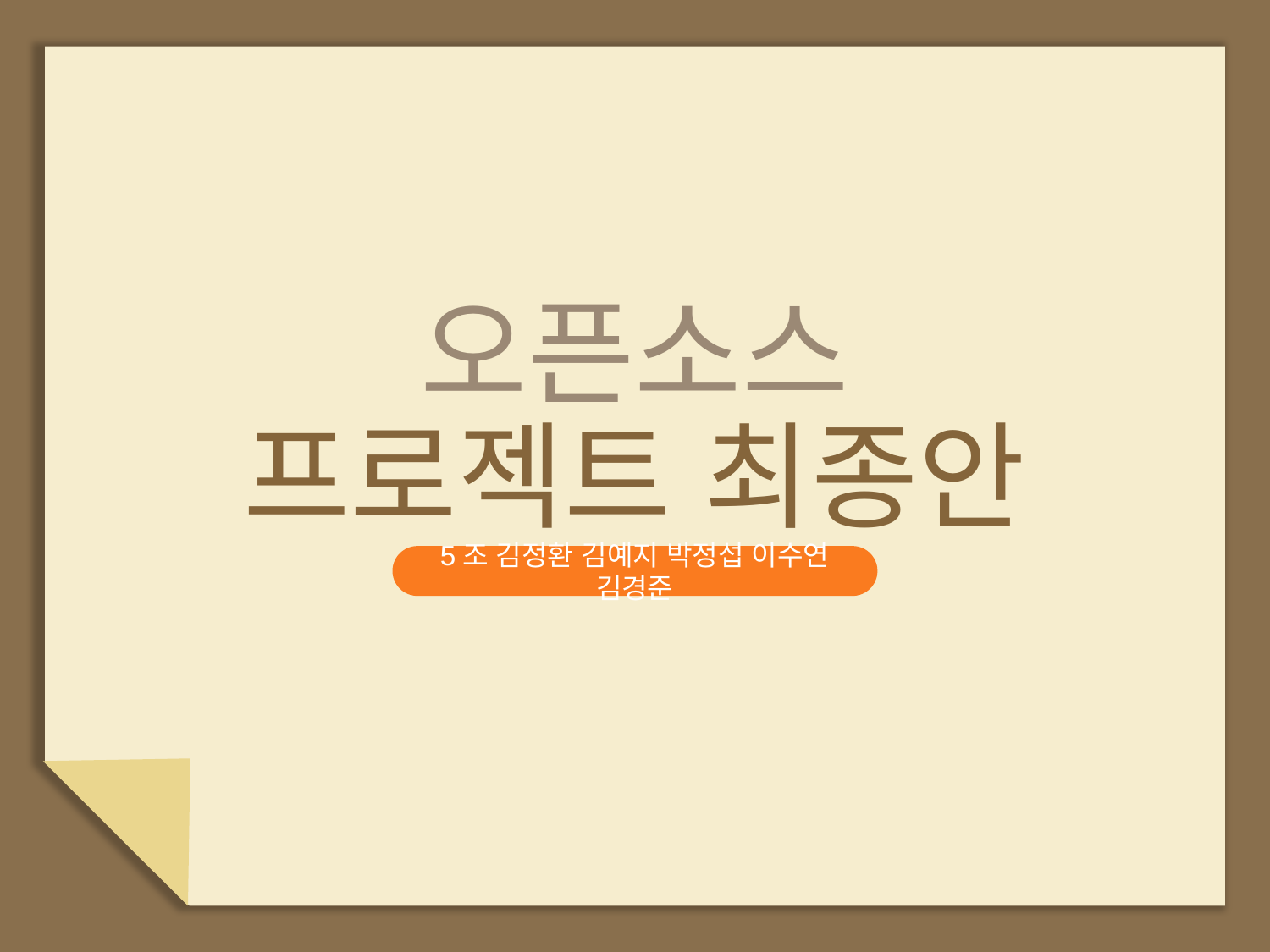

오픈소스
프로젝트 최종안
5조 김정환 김예지 박정섭 이수연 김경준